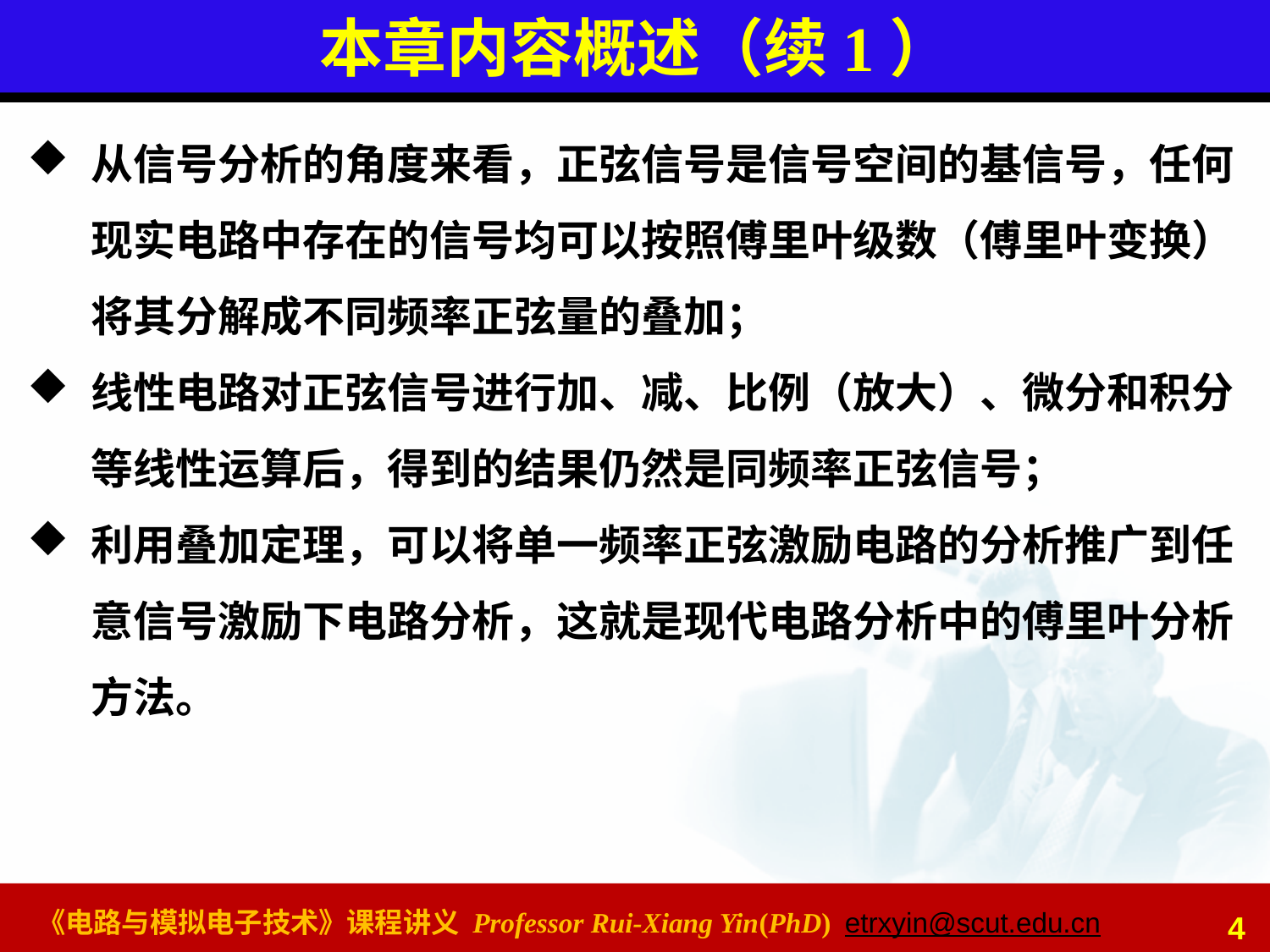

# 本章内容概述（续1）
从信号分析的角度来看，正弦信号是信号空间的基信号，任何现实电路中存在的信号均可以按照傅里叶级数（傅里叶变换）将其分解成不同频率正弦量的叠加；
线性电路对正弦信号进行加、减、比例（放大）、微分和积分等线性运算后，得到的结果仍然是同频率正弦信号；
利用叠加定理，可以将单一频率正弦激励电路的分析推广到任意信号激励下电路分析，这就是现代电路分析中的傅里叶分析方法。
4